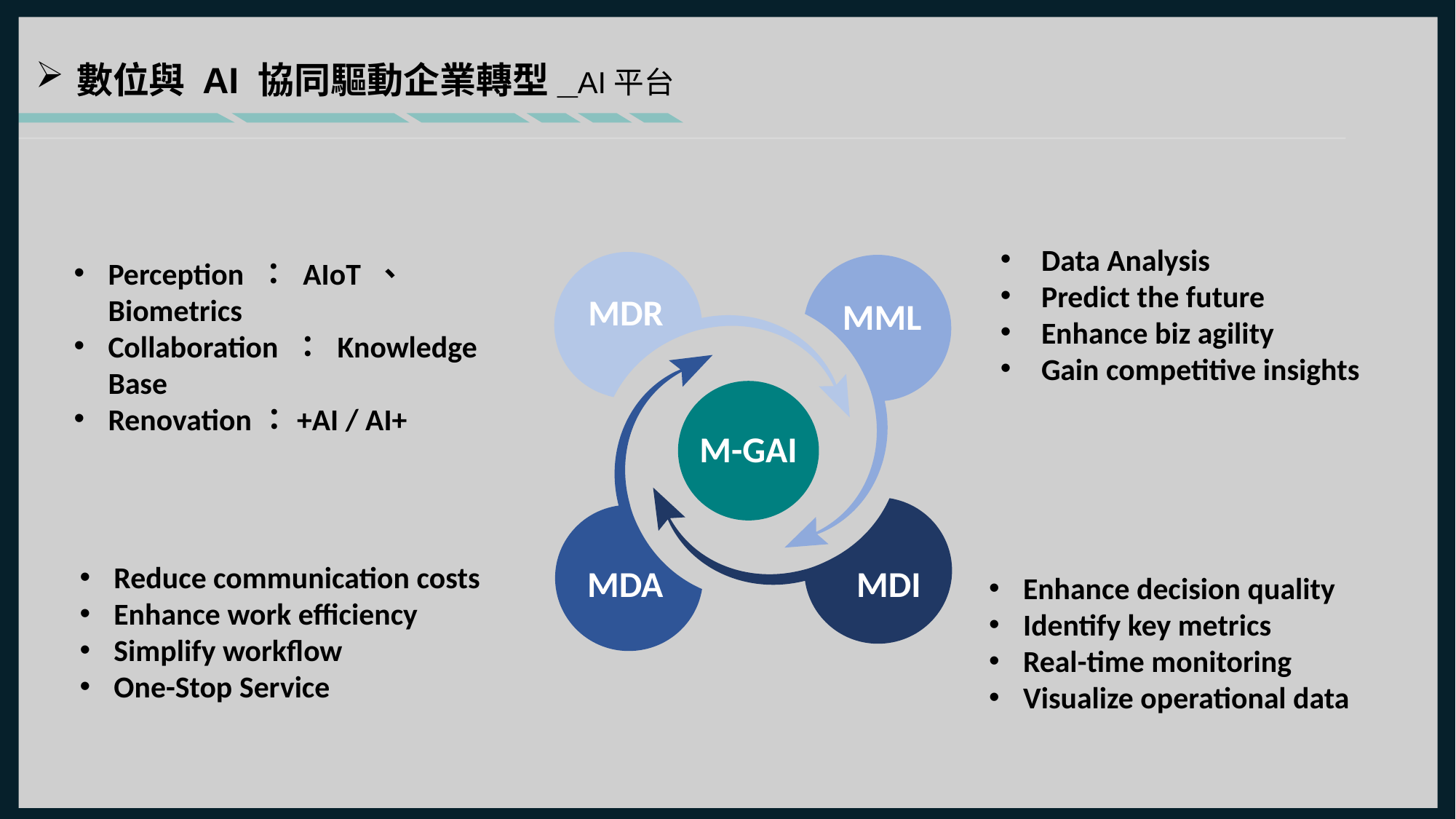

數位與 AI 協同驅動企業轉型_AI平台

Data Analysis
Predict the future
Enhance biz agility
Gain competitive insights
Perception ： AIoT 、 Biometrics
Collaboration ： Knowledge Base
Renovation：+AI / AI+

MDR
MML

M-GAI

MDI
MDA
Reduce communication costs
Enhance work efficiency
Simplify workflow
One-Stop Service
Enhance decision quality
Identify key metrics
Real-time monitoring
Visualize operational data